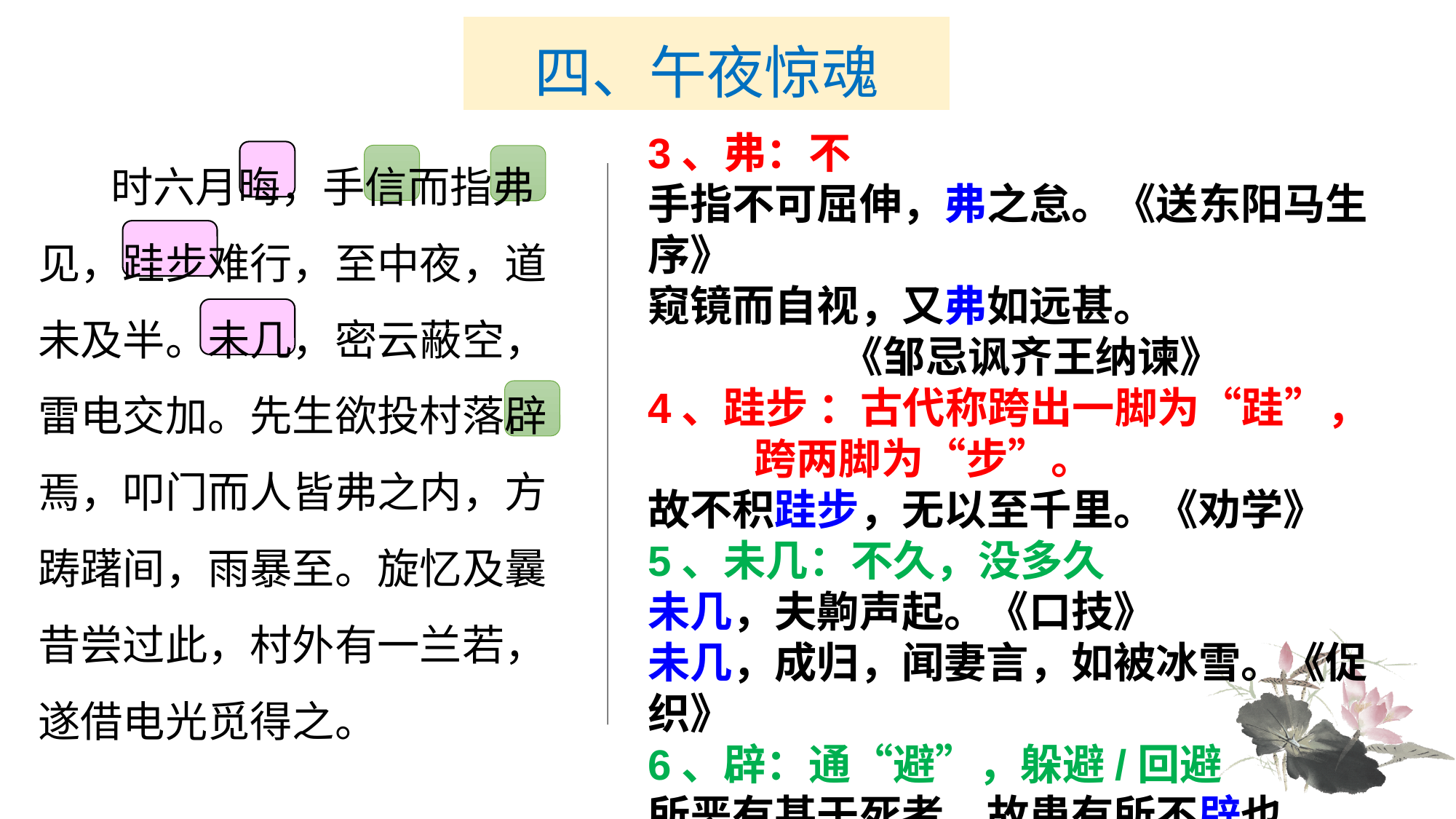

# 四、午夜惊魂
3、弗：不
手指不可屈伸，弗之怠。《送东阳马生序》
窥镜而自视，又弗如远甚。
                   《邹忌讽齐王纳谏》
4、跬步 ：古代称跨出一脚为“跬”，
          跨两脚为“步”。
故不积跬步，无以至千里。《劝学》
5、未几：不久，没多久
未几，夫齁声起。《口技》
未几，成归，闻妻言，如被冰雪。《促织》
6、辟：通“避”，躲避/回避
所恶有甚于死者，故患有所不辟也。
             《鱼我所欲也》
　　时六月晦，手信而指弗见，跬步难行，至中夜，道未及半。未几，密云蔽空，雷电交加。先生欲投村落辟焉，叩门而人皆弗之内，方踌躇间，雨暴至。旋忆及曩昔尝过此，村外有一兰若，遂借电光觅得之。